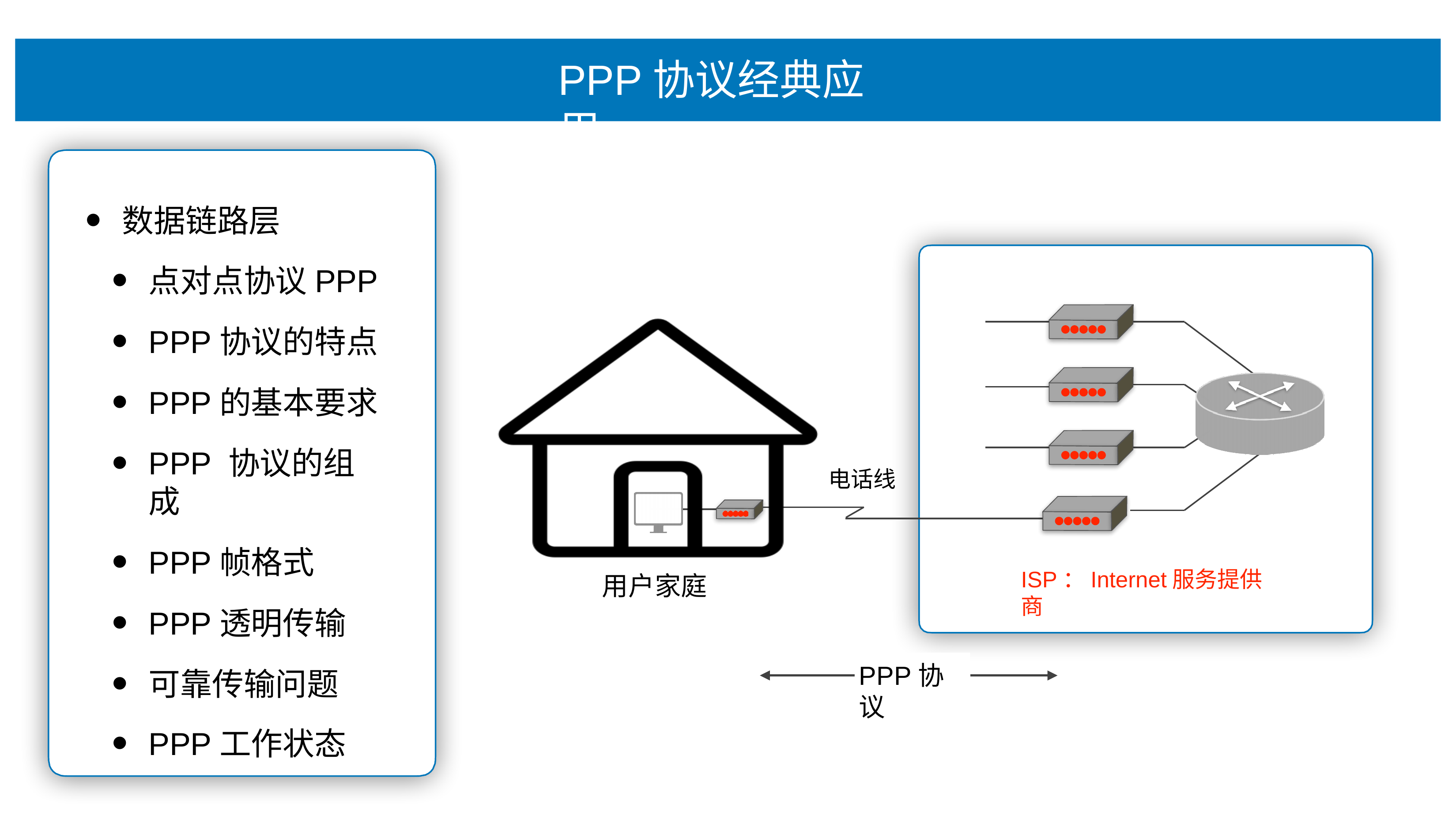

# PPP协议经典应⽤

数据链路层
点对点协议PPP
PPP协议的特点
PPP的基本要求
PPP 协议的组成
PPP帧格式
PPP透明传输
可靠传输问题
PPP⼯作状态

电话线

ISP：Internet服务提供商
⽤户家庭

PPP协议